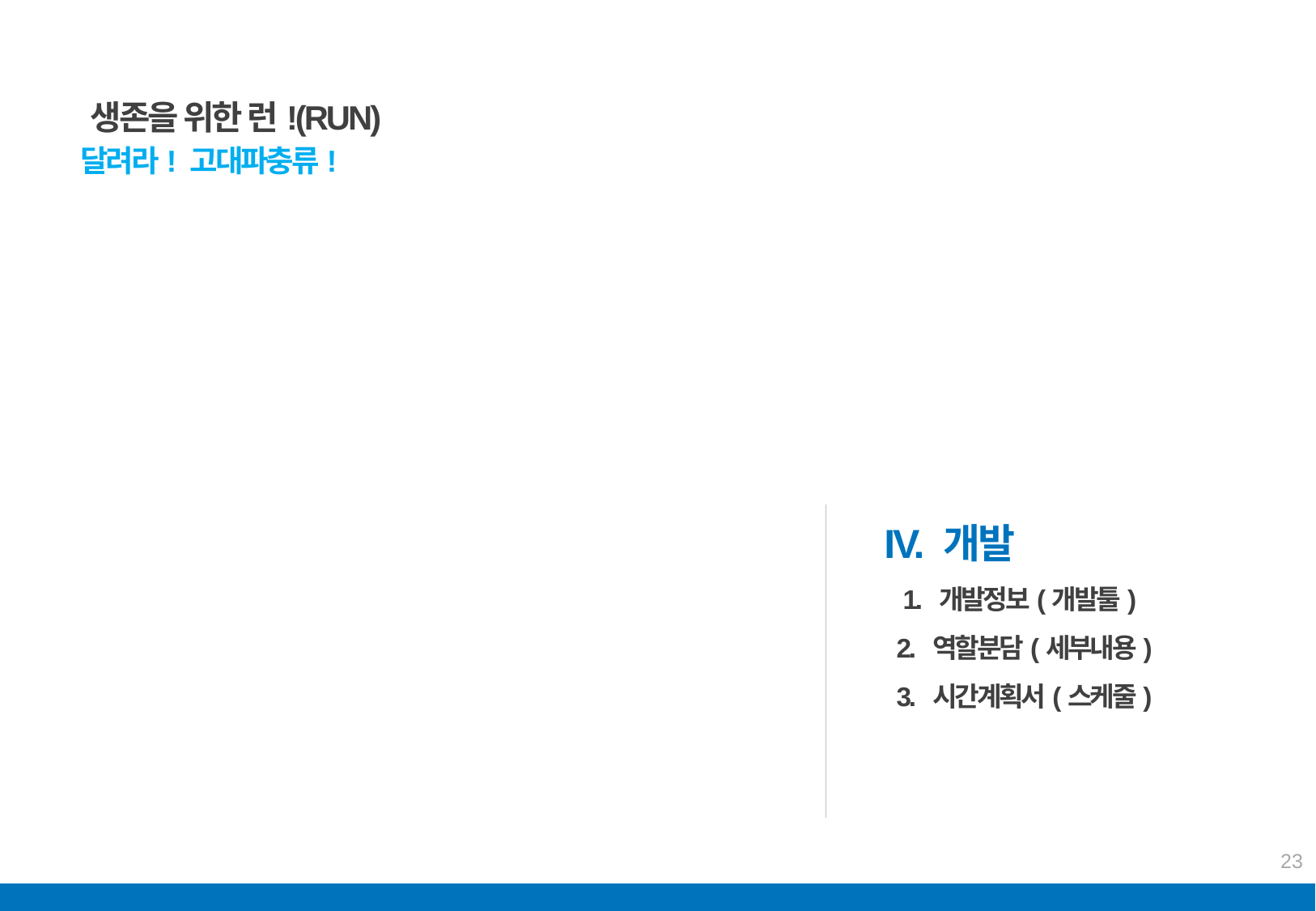

생존을 위한 런!(RUN)
달려라! 고대파충류!
IV. 개발
  1.  개발정보(개발툴)
  2.  역할분담(세부내용)
  3.  시간계획서(스케줄)

23